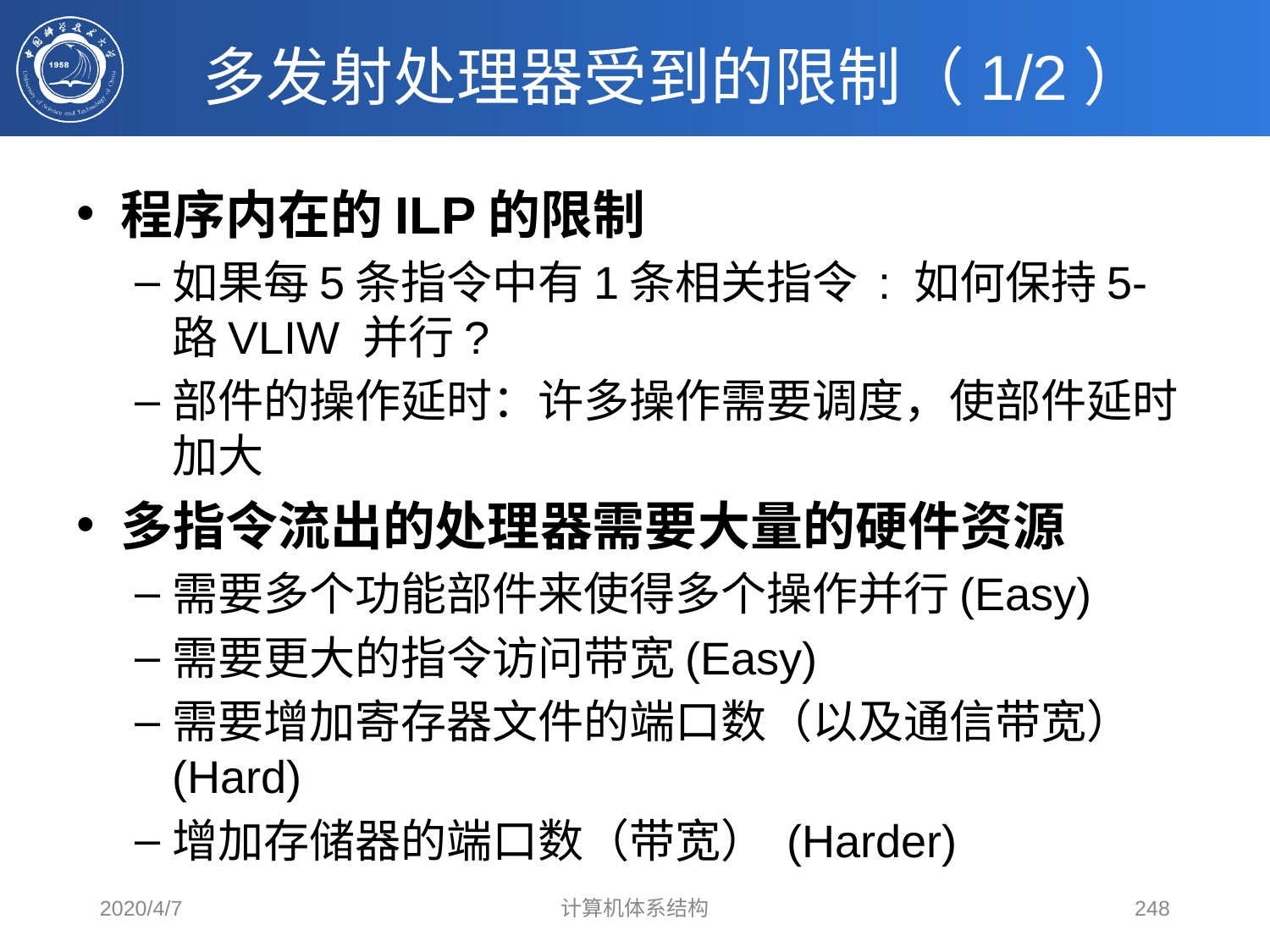

# 多发射处理器受到的限制（1/2）
程序内在的ILP的限制
如果每5条指令中有1条相关指令 : 如何保持5-路VLIW 并行?
部件的操作延时：许多操作需要调度，使部件延时加大
多指令流出的处理器需要大量的硬件资源
需要多个功能部件来使得多个操作并行(Easy)
需要更大的指令访问带宽(Easy)
需要增加寄存器文件的端口数（以及通信带宽） (Hard)
增加存储器的端口数（带宽） (Harder)

2020/4/7
计算机体系结构
248